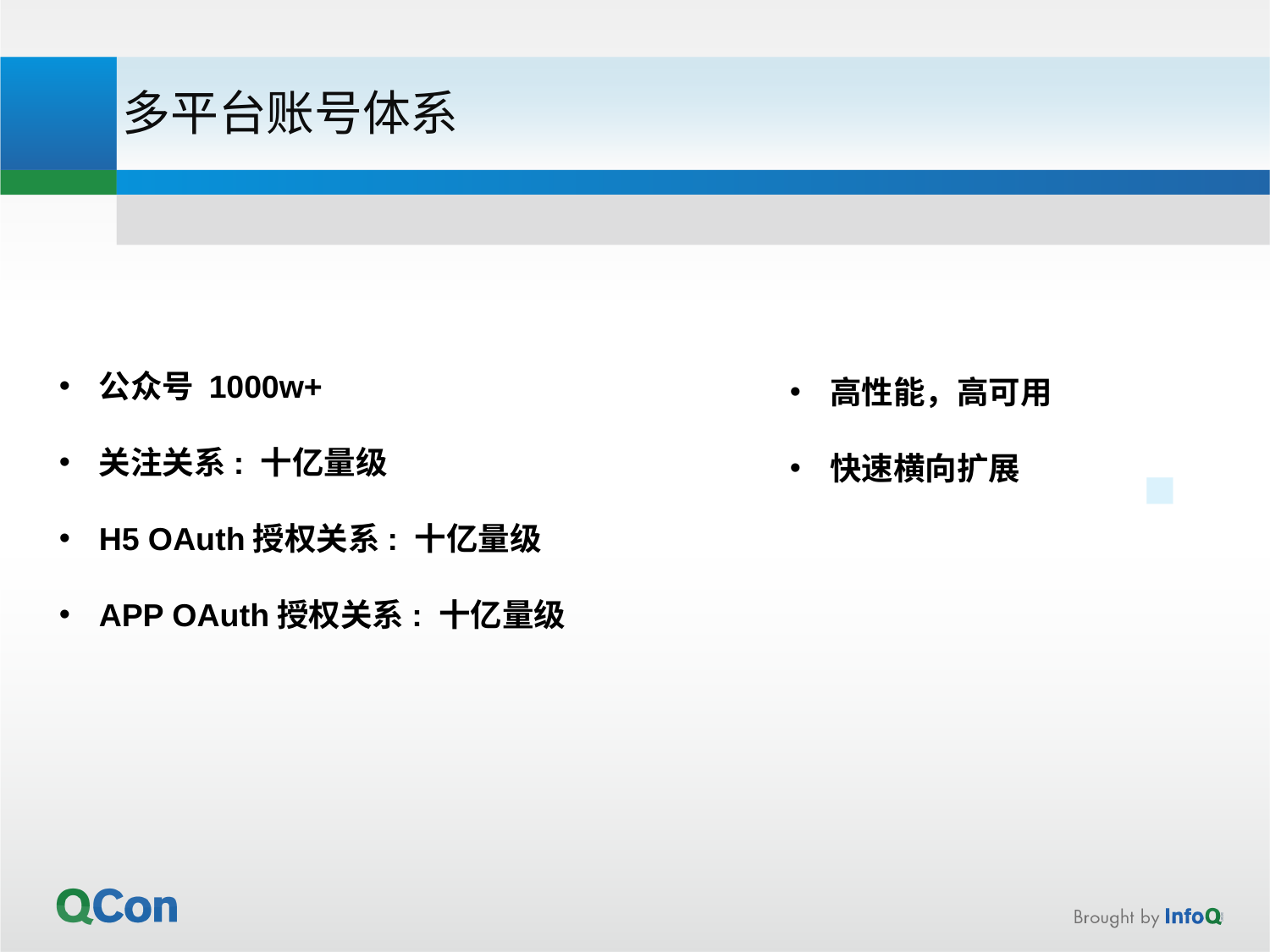

多平台账号体系
公众号 1000w+
关注关系: 十亿量级
H5 OAuth授权关系: 十亿量级
APP OAuth授权关系: 十亿量级
高性能，高可用
快速横向扩展